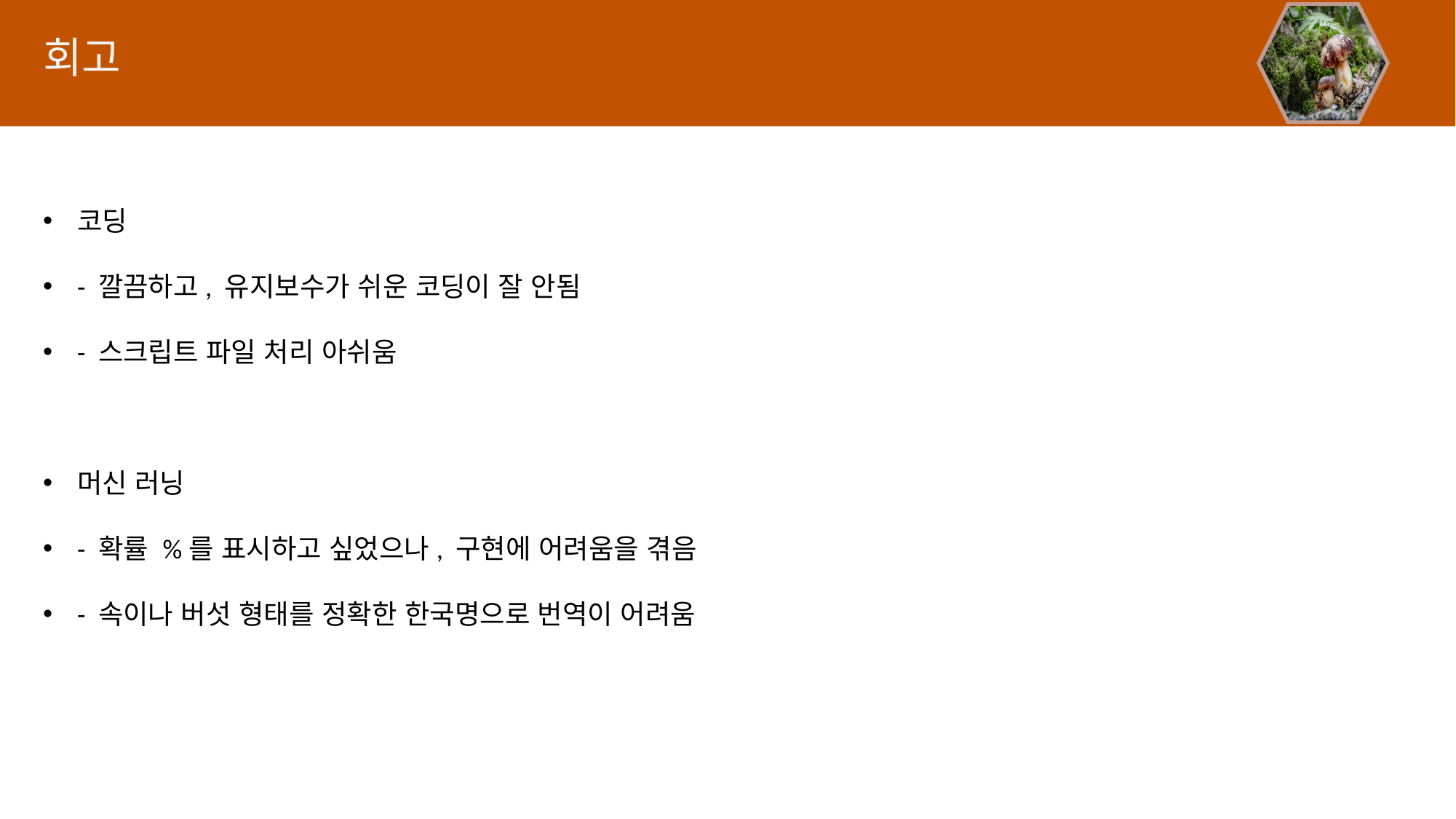

회고
코딩
- 깔끔하고, 유지보수가 쉬운 코딩이 잘 안됨
- 스크립트 파일 처리 아쉬움

머신 러닝
- 확률 %를 표시하고 싶었으나, 구현에 어려움을 겪음
- 속이나 버섯 형태를 정확한 한국명으로 번역이 어려움